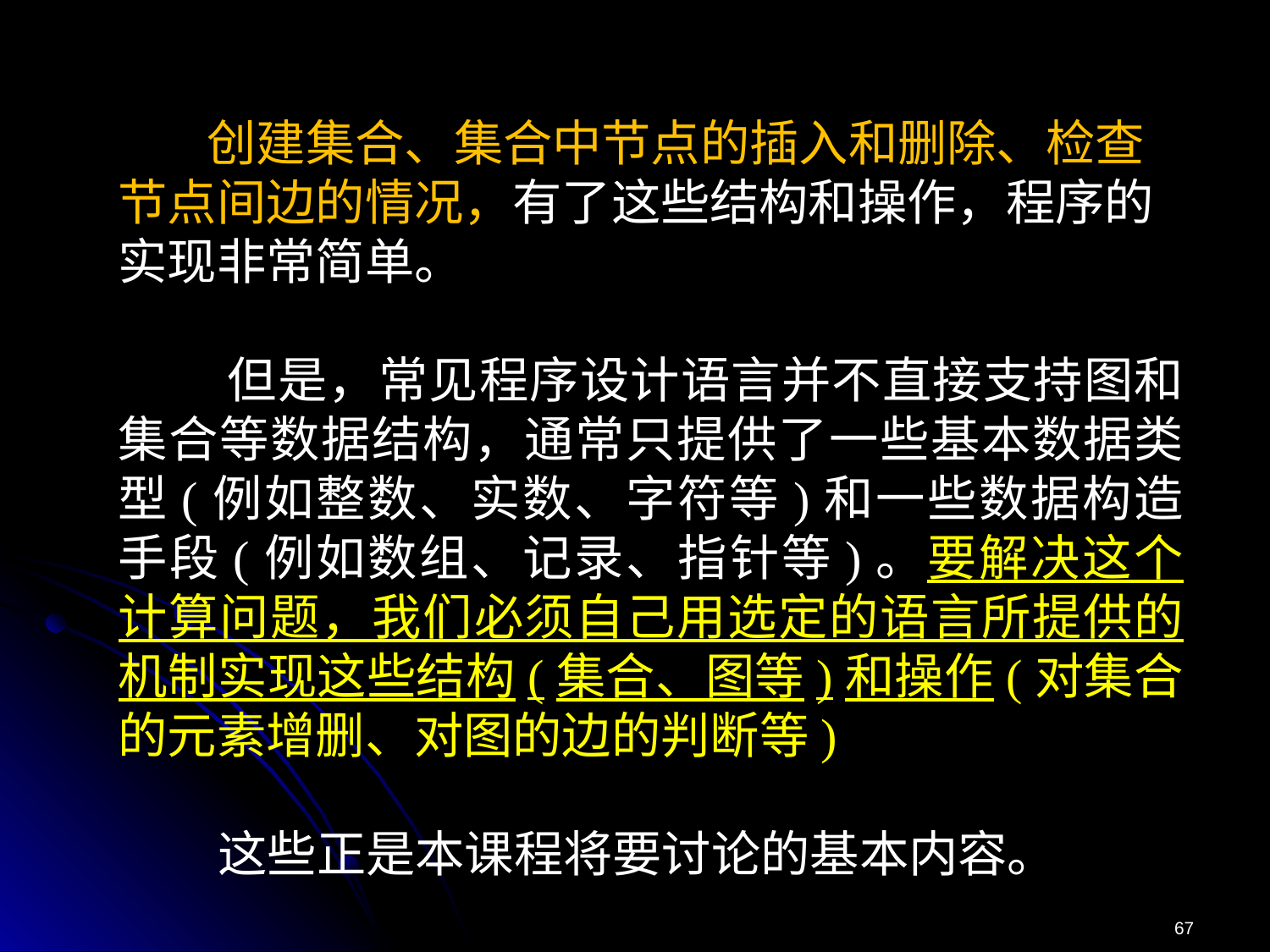

创建集合、集合中节点的插入和删除、检查节点间边的情况，有了这些结构和操作，程序的实现非常简单。

        但是，常见程序设计语言并不直接支持图和集合等数据结构，通常只提供了一些基本数据类型(例如整数、实数、字符等)和一些数据构造手段(例如数组、记录、指针等)。要解决这个计算问题，我们必须自己用选定的语言所提供的机制实现这些结构(集合、图等)和操作(对集合的元素增删、对图的边的判断等)

        这些正是本课程将要讨论的基本内容。

67